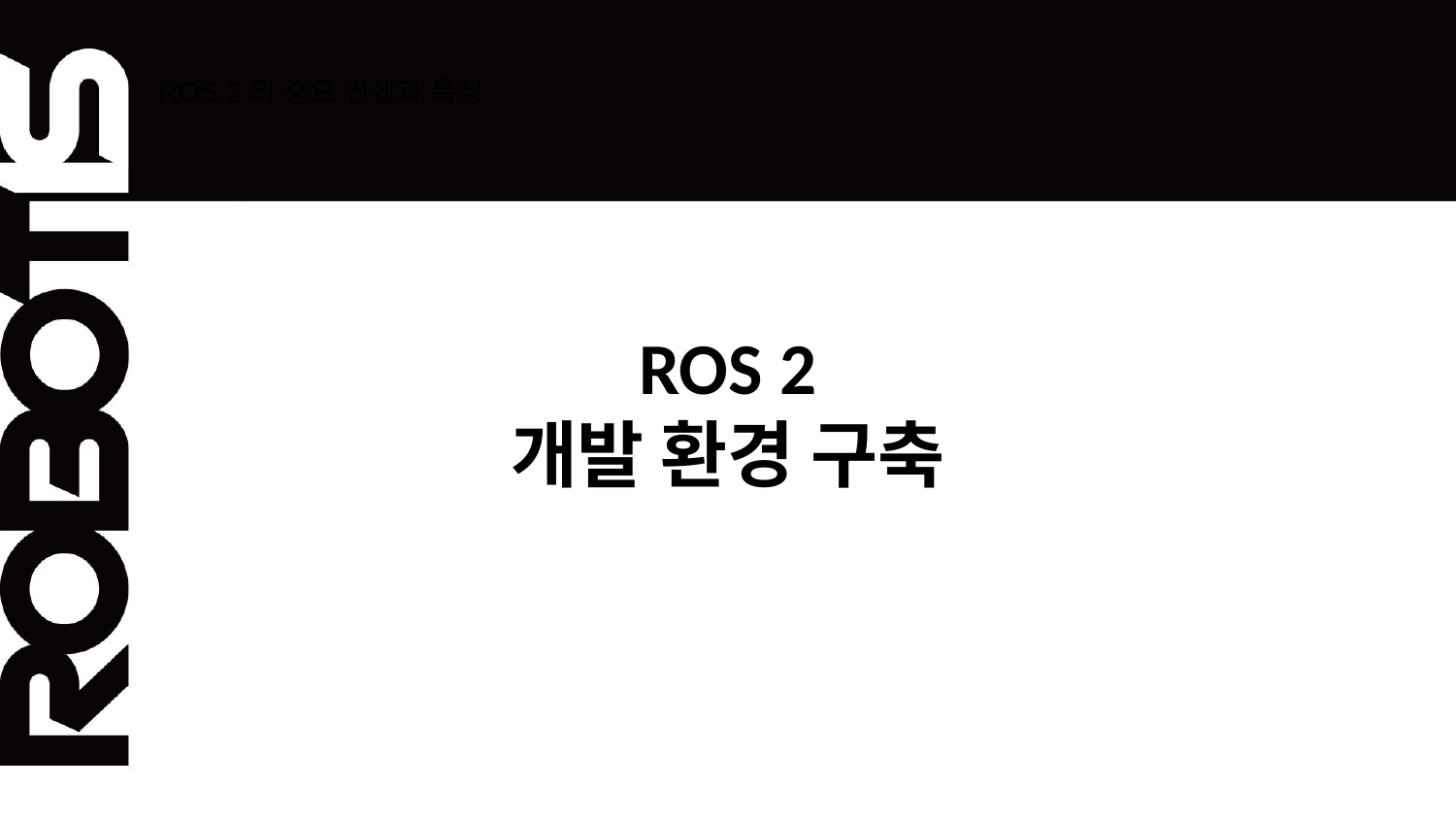

# ROS 2의 중요 컨셉과 특징
ROS 2
개발 환경 구축